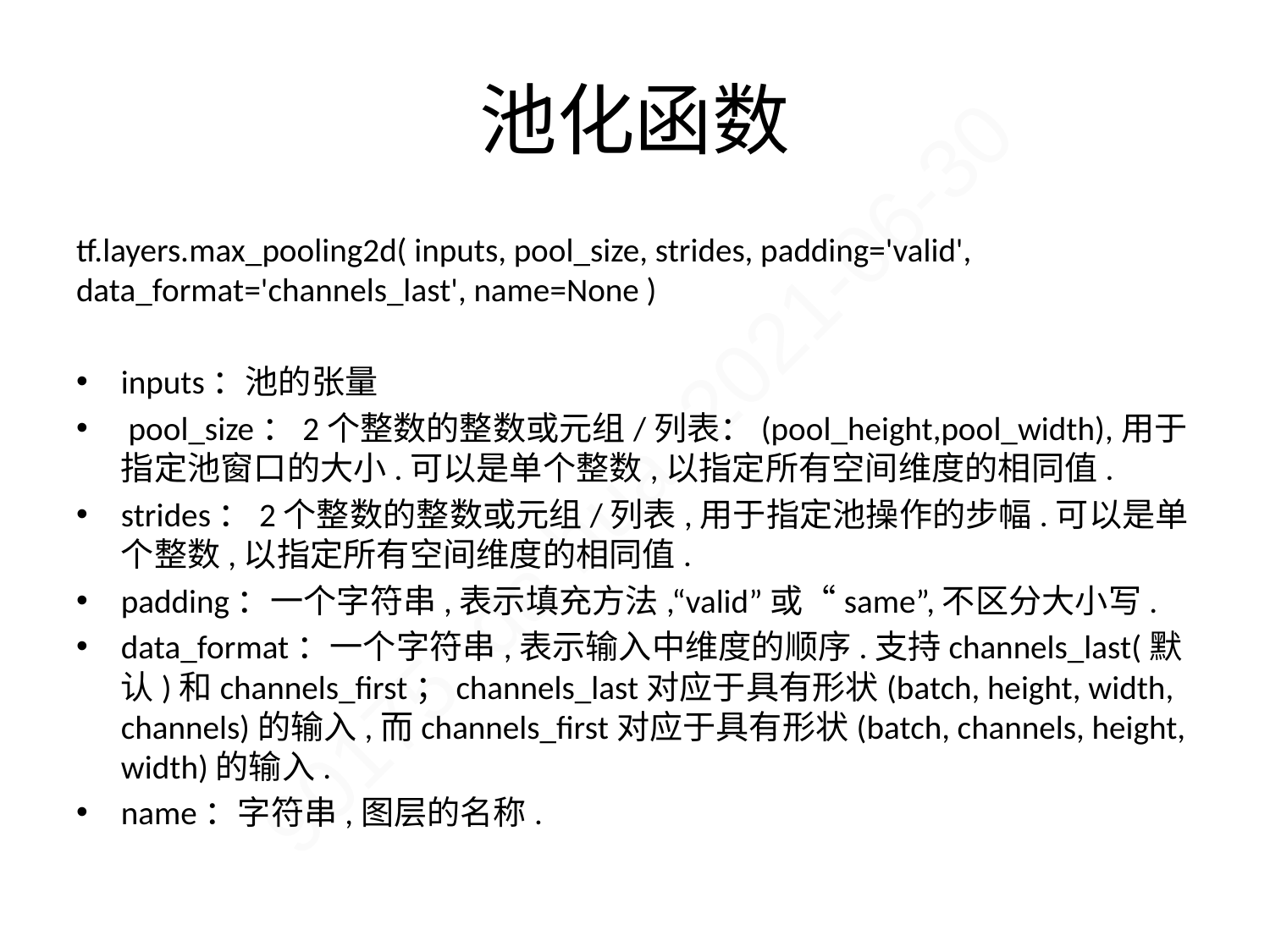

# 池化函数
tf.layers.max_pooling2d( inputs, pool_size, strides, padding='valid', data_format='channels_last', name=None )

inputs：池的张量
 pool_size：2个整数的整数或元组/列表：(pool_height,pool_width),用于指定池窗口的大小.可以是单个整数,以指定所有空间维度的相同值.
strides：2个整数的整数或元组/列表,用于指定池操作的步幅.可以是单个整数,以指定所有空间维度的相同值.
padding：一个字符串,表示填充方法,“valid”或“same”,不区分大小写.
data_format：一个字符串,表示输入中维度的顺序.支持channels_last(默认)和channels_first；channels_last对应于具有形状(batch, height, width, channels)的输入,而channels_first对应于具有形状(batch, channels, height, width)的输入.
name：字符串,图层的名称.